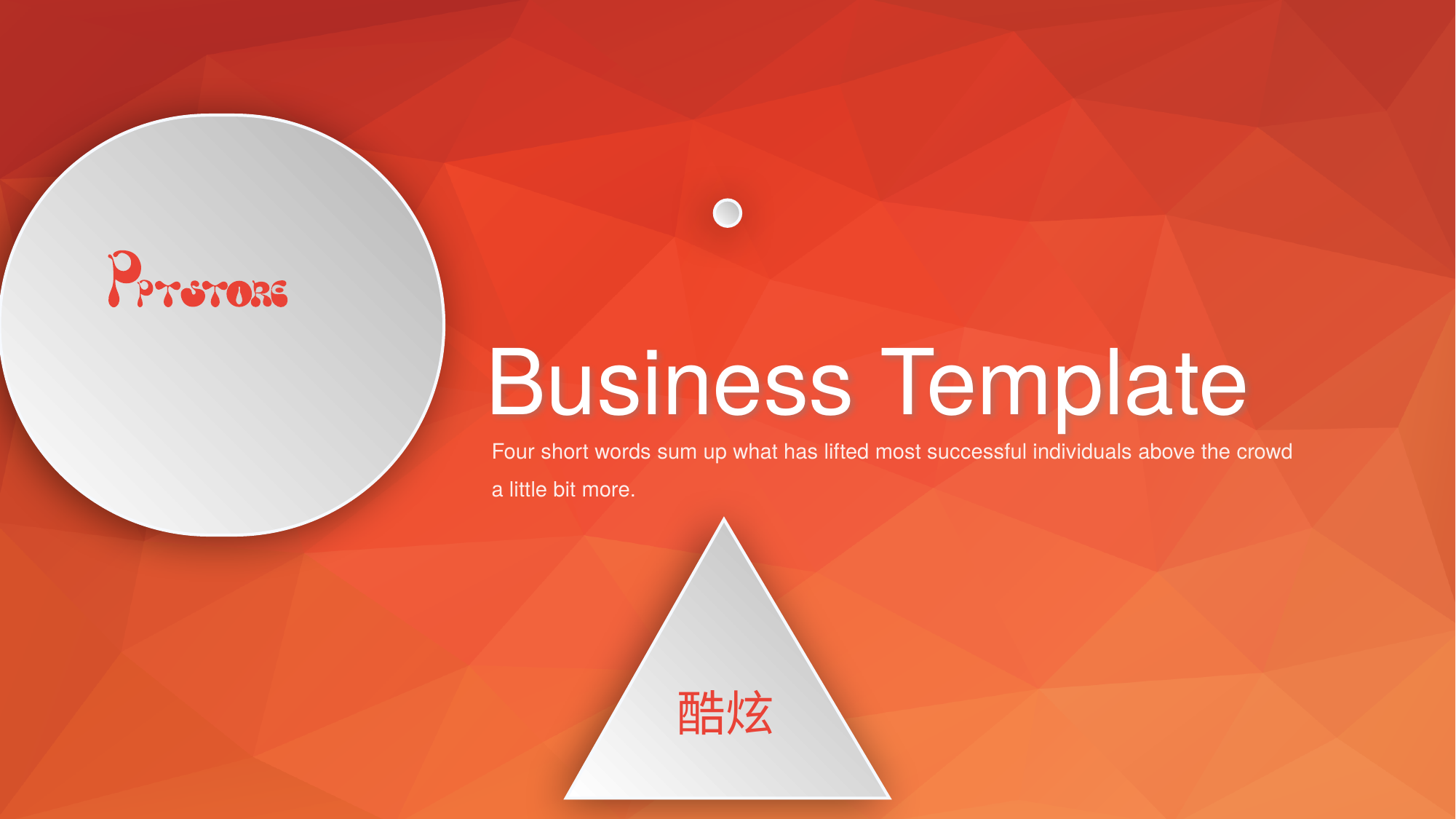

Business Template

Four short words sum up what has lifted most successful individuals above the crowd a little bit more.

酷炫